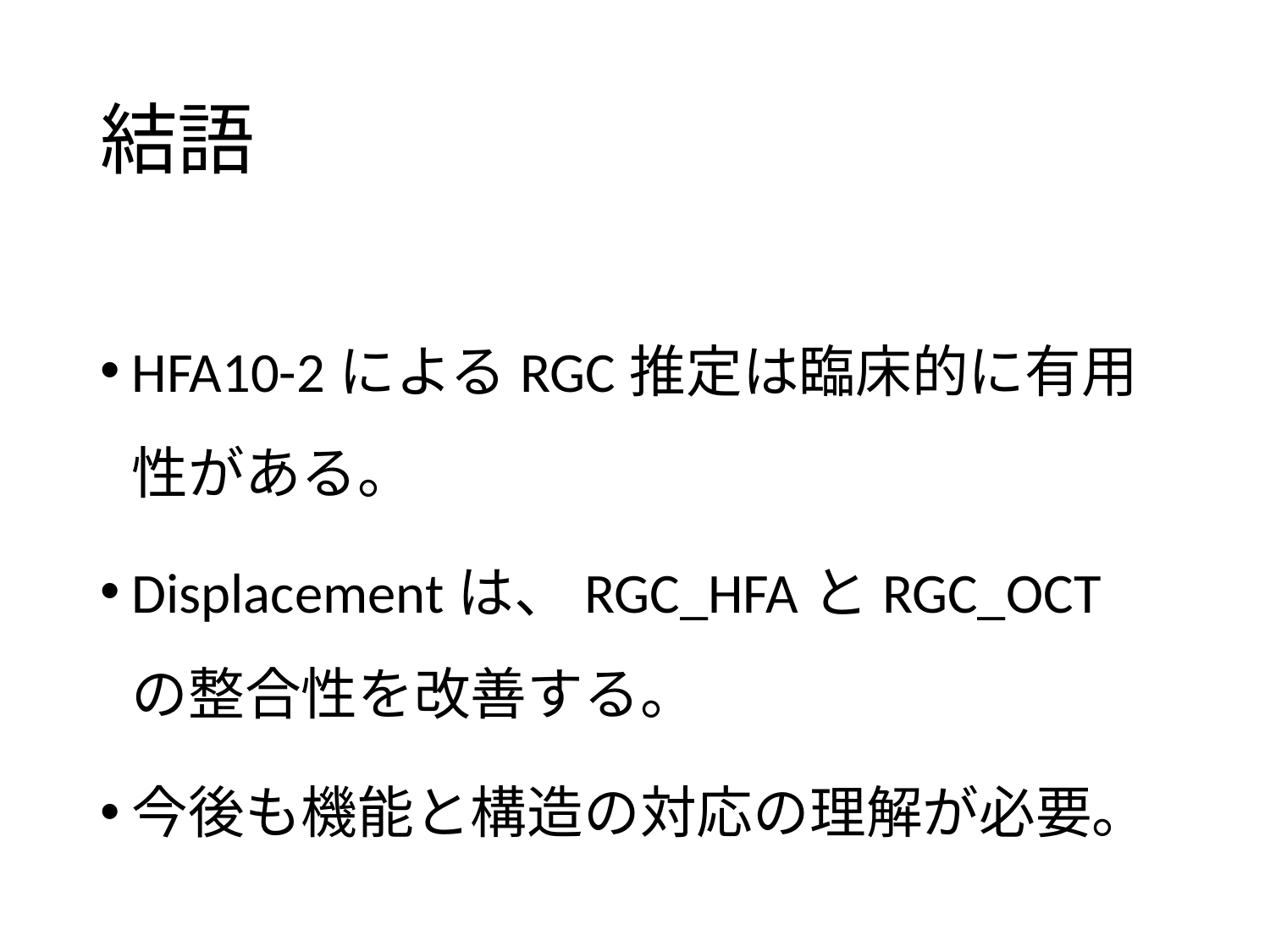

# 結語
HFA10-2によるRGC推定は臨床的に有用性がある。
Displacementは、RGC_HFAとRGC_OCTの整合性を改善する。
今後も機能と構造の対応の理解が必要。